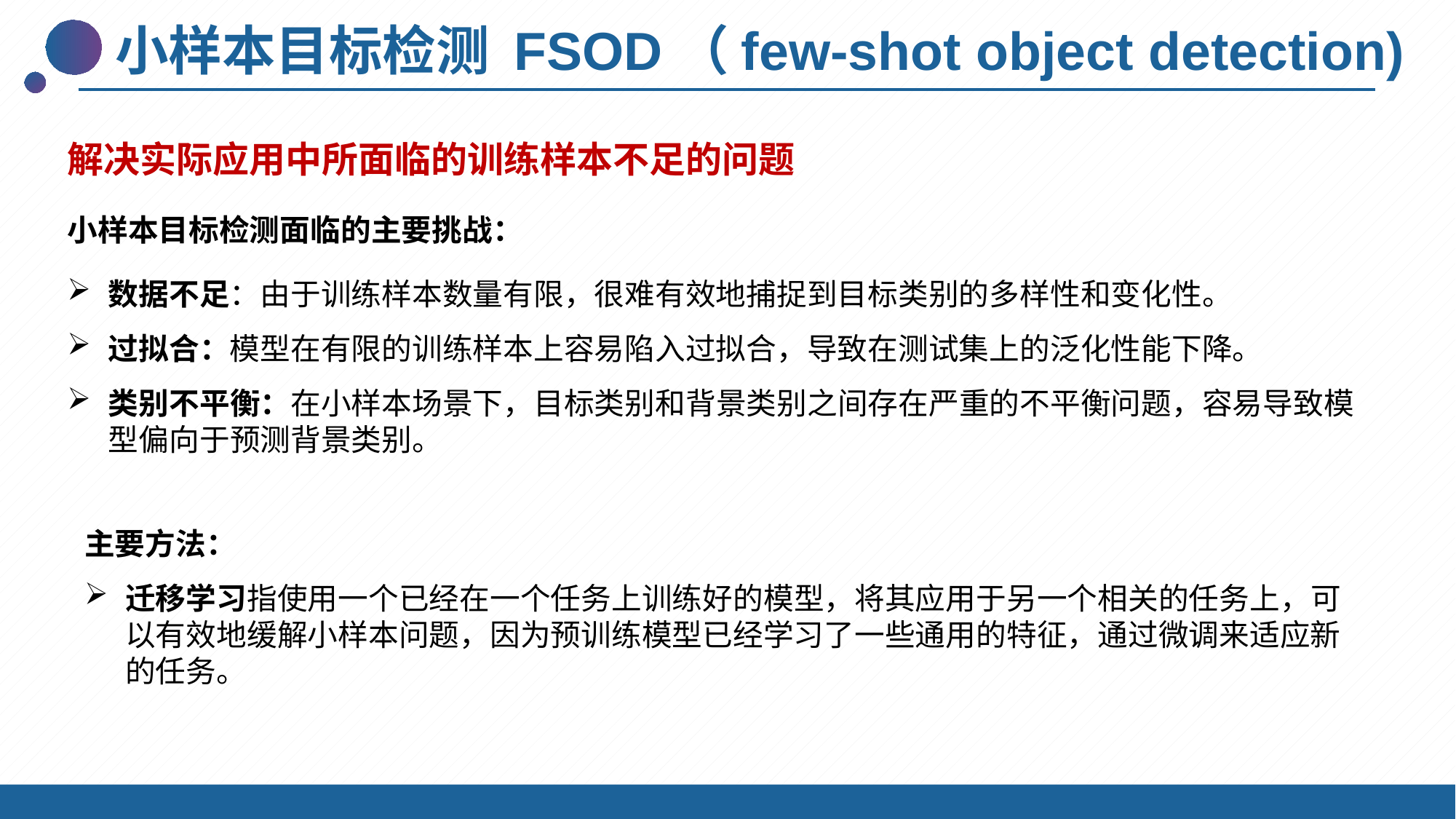

小样本目标检测 FSOD（few-shot object detection)

解决实际应用中所面临的训练样本不足的问题
小样本目标检测面临的主要挑战：
数据不足：由于训练样本数量有限，很难有效地捕捉到目标类别的多样性和变化性。
过拟合：模型在有限的训练样本上容易陷入过拟合，导致在测试集上的泛化性能下降。
类别不平衡：在小样本场景下，目标类别和背景类别之间存在严重的不平衡问题，容易导致模型偏向于预测背景类别。
主要方法：
迁移学习指使用一个已经在一个任务上训练好的模型，将其应用于另一个相关的任务上，可以有效地缓解小样本问题，因为预训练模型已经学习了一些通用的特征，通过微调来适应新的任务。

自强不息 厚德载物